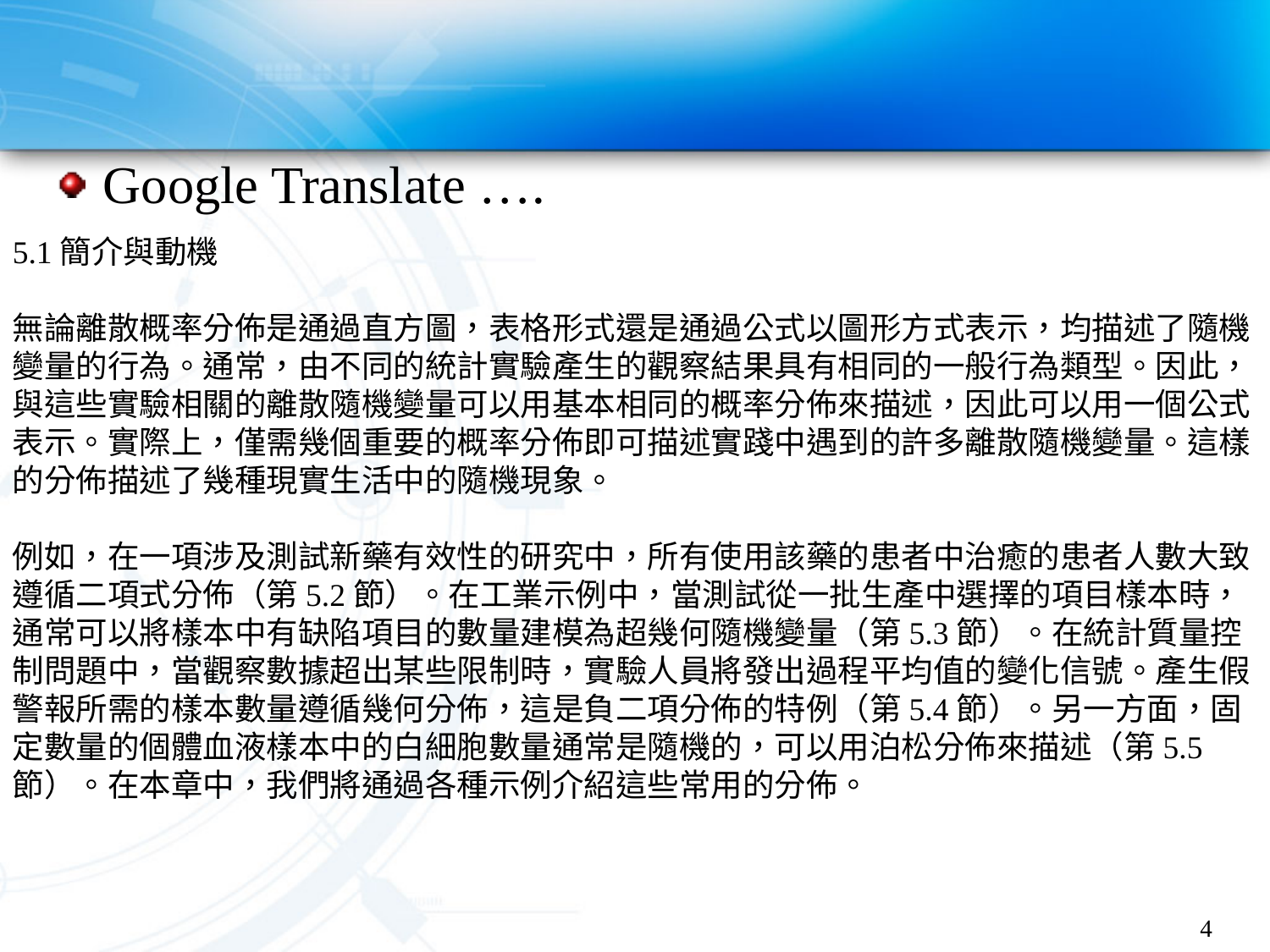

#
Google Translate ….
5.1簡介與動機

無論離散概率分佈是通過直方圖，表格形式還是通過公式以圖形方式表示，均描述了隨機變量的行為。通常，由不同的統計實驗產生的觀察結果具有相同的一般行為類型。因此，與這些實驗相關的離散隨機變量可以用基本相同的概率分佈來描述，因此可以用一個公式表示。實際上，僅需幾個重要的概率分佈即可描述實踐中遇到的許多離散隨機變量。這樣的分佈描述了幾種現實生活中的隨機現象。

例如，在一項涉及測試新藥有效性的研究中，所有使用該藥的患者中治癒的患者人數大致遵循二項式分佈（第5.2節）。在工業示例中，當測試從一批生產中選擇的項目樣本時，通常可以將樣本中有缺陷項目的數量建模為超幾何隨機變量（第5.3節）。在統計質量控制問題中，當觀察數據超出某些限制時，實驗人員將發出過程平均值的變化信號。產生假警報所需的樣本數量遵循幾何分佈，這是負二項分佈的特例（第5.4節）。另一方面，固定數量的個體血液樣本中的白細胞數量通常是隨機的，可以用泊松分佈來描述（第5.5節）。在本章中，我們將通過各種示例介​​紹這些常用的分佈。
4